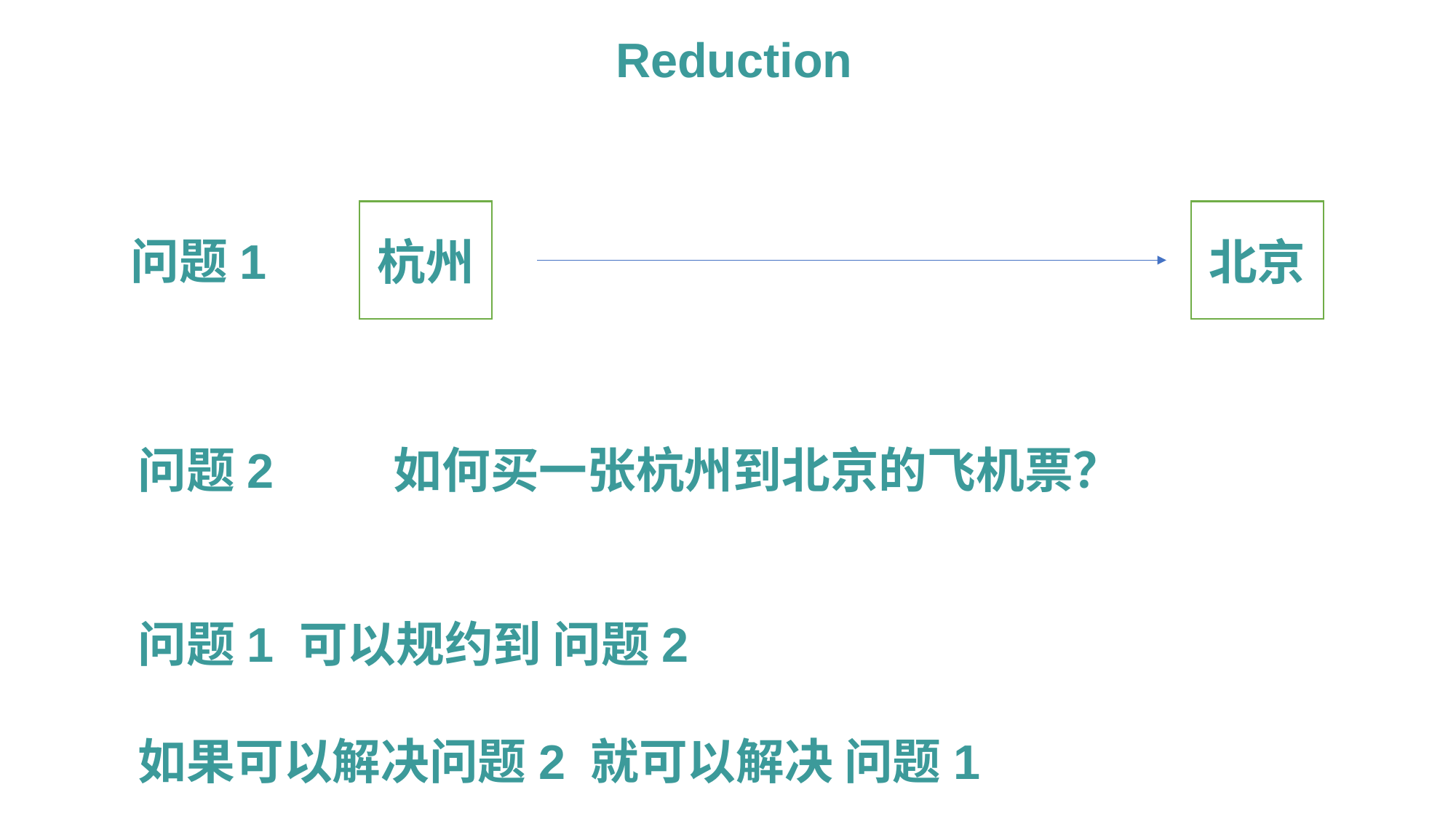

Reduction
杭州
北京
 问题1
 问题2        如何买一张杭州到北京的飞机票？

 问题1 可以规约到 问题2

 如果可以解决问题2 就可以解决 问题1